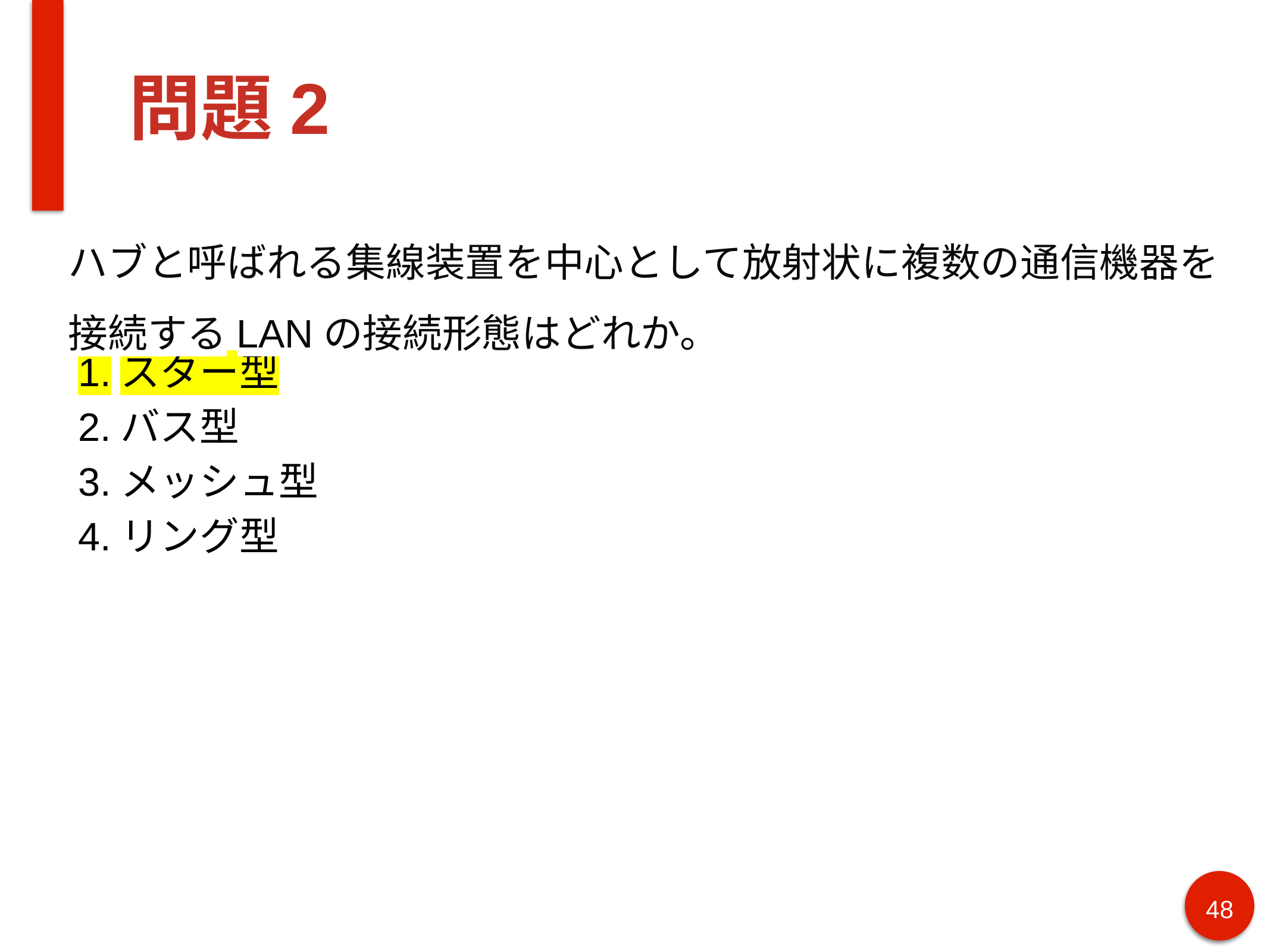

# 問題2
ハブと呼ばれる集線装置を中心として放射状に複数の通信機器を接続するLANの接続形態はどれか。
スター型
バス型
メッシュ型
リング型

48